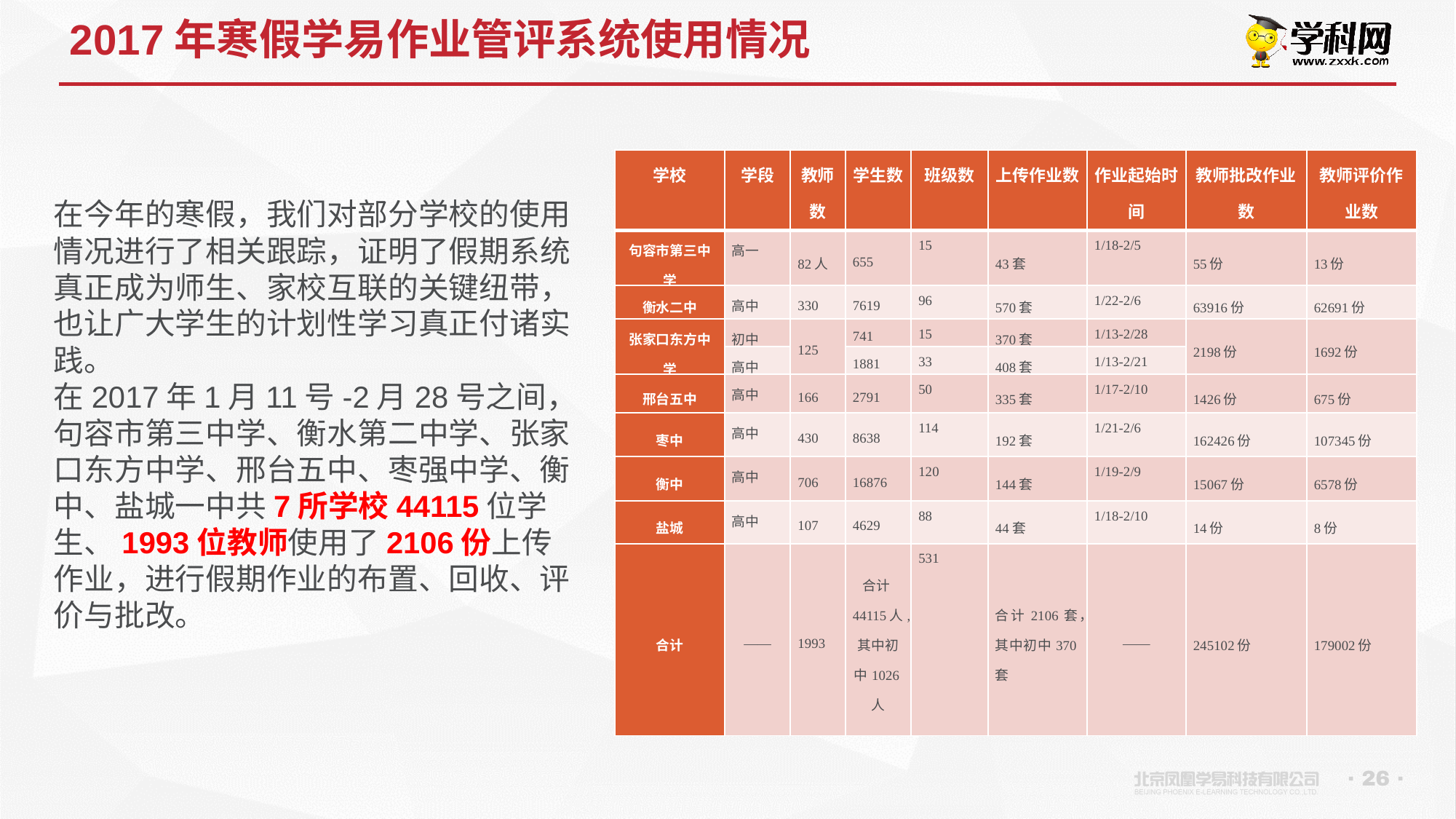

# 2017年寒假学易作业管评系统使用情况
| 学校 | 学段 | 教师数 | 学生数 | 班级数 | 上传作业数 | 作业起始时间 | 教师批改作业数 | 教师评价作业数 |
| --- | --- | --- | --- | --- | --- | --- | --- | --- |
| 句容市第三中学 | 高一 | 82人 | 655 | 15 | 43套 | 1/18-2/5 | 55份 | 13份 |
| 衡水二中 | 高中 | 330 | 7619 | 96 | 570套 | 1/22-2/6 | 63916份 | 62691份 |
| 张家口东方中学 | 初中 | 125 | 741 | 15 | 370套 | 1/13-2/28 | 2198份 | 1692份 |
|  | 高中 |  | 1881 | 33 | 408套 | 1/13-2/21 |  |  |
| 邢台五中 | 高中 | 166 | 2791 | 50 | 335套 | 1/17-2/10 | 1426份 | 675份 |
| 枣中 | 高中 | 430 | 8638 | 114 | 192套 | 1/21-2/6 | 162426份 | 107345份 |
| 衡中 | 高中 | 706 | 16876 | 120 | 144套 | 1/19-2/9 | 15067份 | 6578份 |
| 盐城 | 高中 | 107 | 4629 | 88 | 44套 | 1/18-2/10 | 14份 | 8份 |
| 合计 | —— | 1993 | 合计44115人,其中初中1026人 | 531 | 合计2106套，其中初中370套 | —— | 245102份 | 179002份 |
在今年的寒假，我们对部分学校的使用情况进行了相关跟踪，证明了假期系统真正成为师生、家校互联的关键纽带，也让广大学生的计划性学习真正付诸实践。
在2017年1月11号-2月28号之间，句容市第三中学、衡水第二中学、张家口东方中学、邢台五中、枣强中学、衡中、盐城一中共7所学校44115位学生、1993位教师使用了2106份上传作业，进行假期作业的布置、回收、评价与批改。